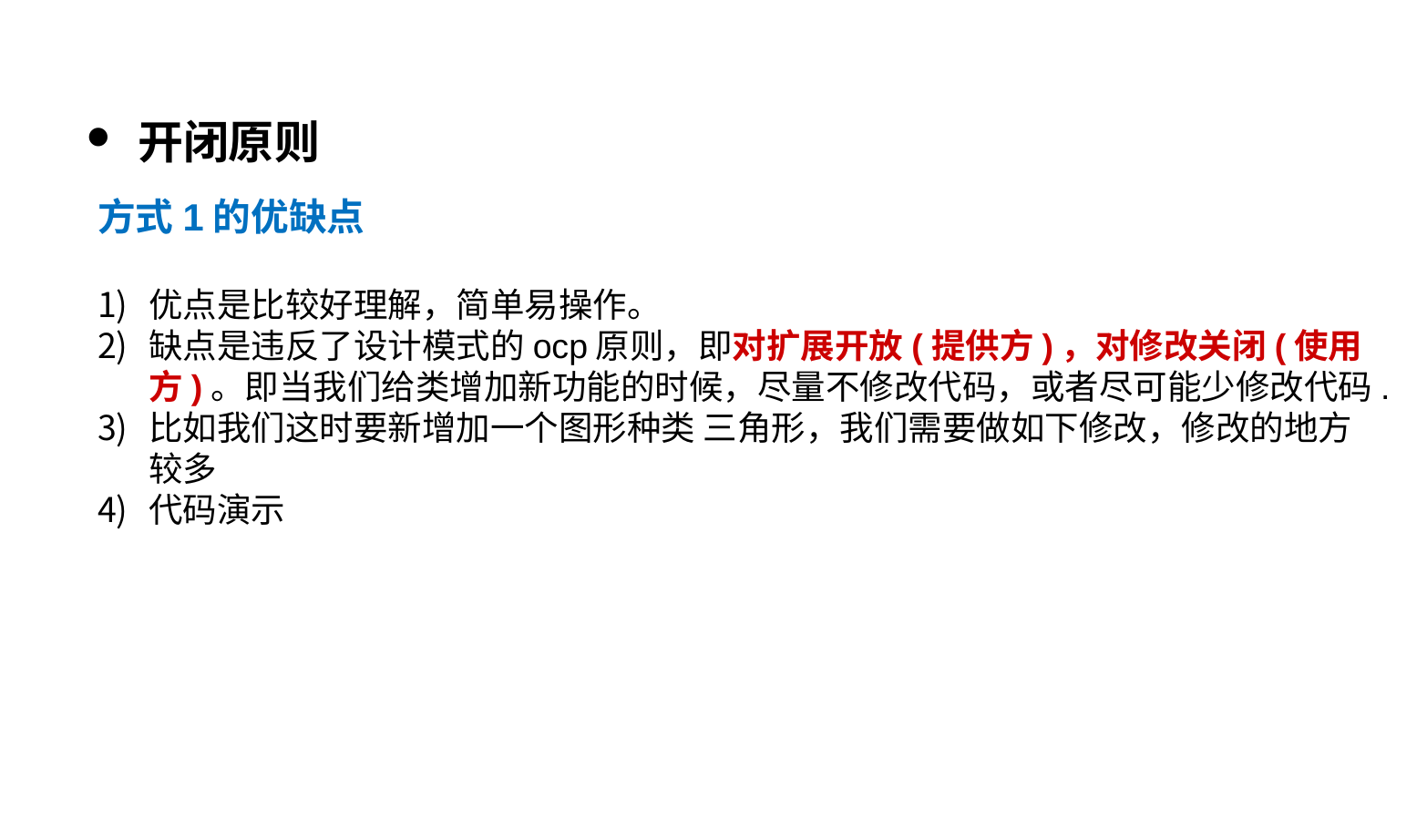

开闭原则

方式1的优缺点

优点是比较好理解，简单易操作。
缺点是违反了设计模式的ocp原则，即对扩展开放(提供方)，对修改关闭(使用方)。即当我们给类增加新功能的时候，尽量不修改代码，或者尽可能少修改代码.
比如我们这时要新增加一个图形种类 三角形，我们需要做如下修改，修改的地方较多
代码演示